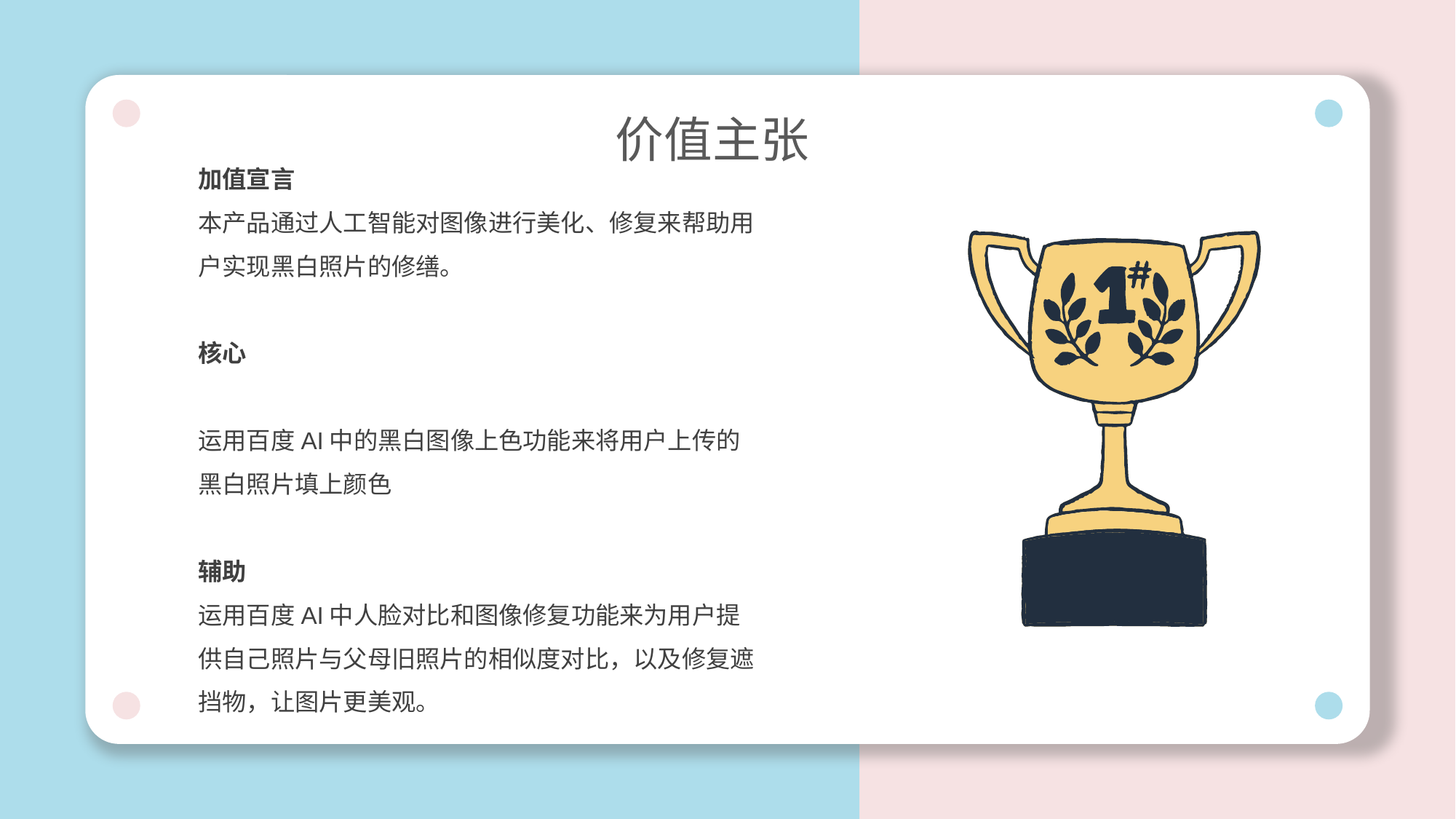

价值主张
加值宣言
本产品通过人工智能对图像进行美化、修复来帮助用户实现黑白照片的修缮。

核心

运用百度AI中的黑白图像上色功能来将用户上传的黑白照片填上颜色

辅助
运用百度AI中人脸对比和图像修复功能来为用户提供自己照片与父母旧照片的相似度对比，以及修复遮挡物，让图片更美观。